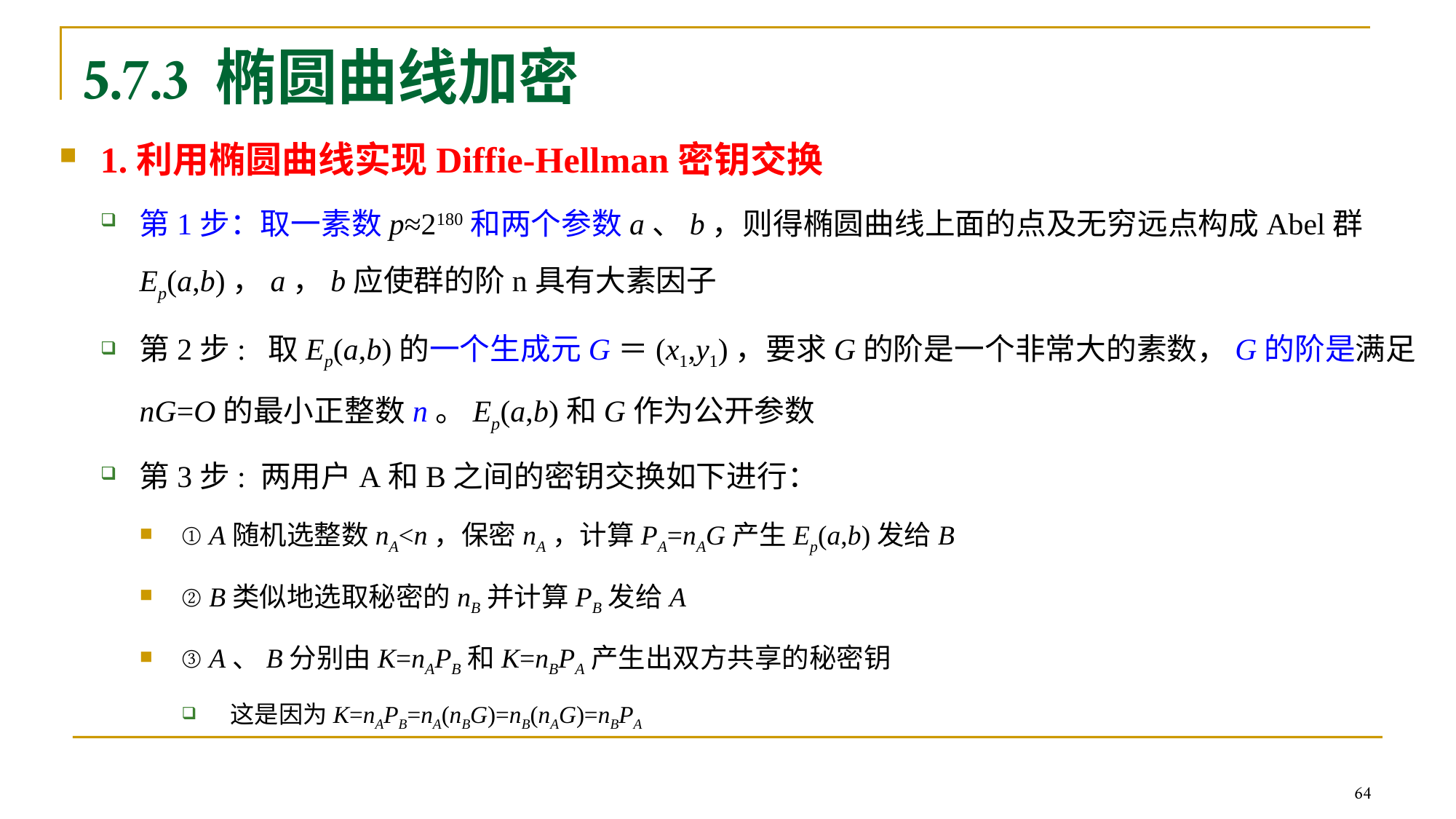

# 5.7.3 椭圆曲线加密
1.利用椭圆曲线实现Diffie-Hellman密钥交换
第1步：取一素数p≈2180和两个参数a、b，则得椭圆曲线上面的点及无穷远点构成Abel群Ep(a,b)，a，b应使群的阶n具有大素因子
第2步:  取Ep(a,b)的一个生成元G＝(x1,y1)，要求G的阶是一个非常大的素数，G的阶是满足nG=O的最小正整数n。Ep(a,b)和G作为公开参数
第3步: 两用户A和B之间的密钥交换如下进行：
① A随机选整数nA<n，保密nA，计算PA=nAG产生Ep(a,b)发给B
② B类似地选取秘密的nB并计算PB发给A
③ A、B分别由K=nAPB和K=nBPA产生出双方共享的秘密钥
 这是因为K=nAPB=nA(nBG)=nB(nAG)=nBPA
64